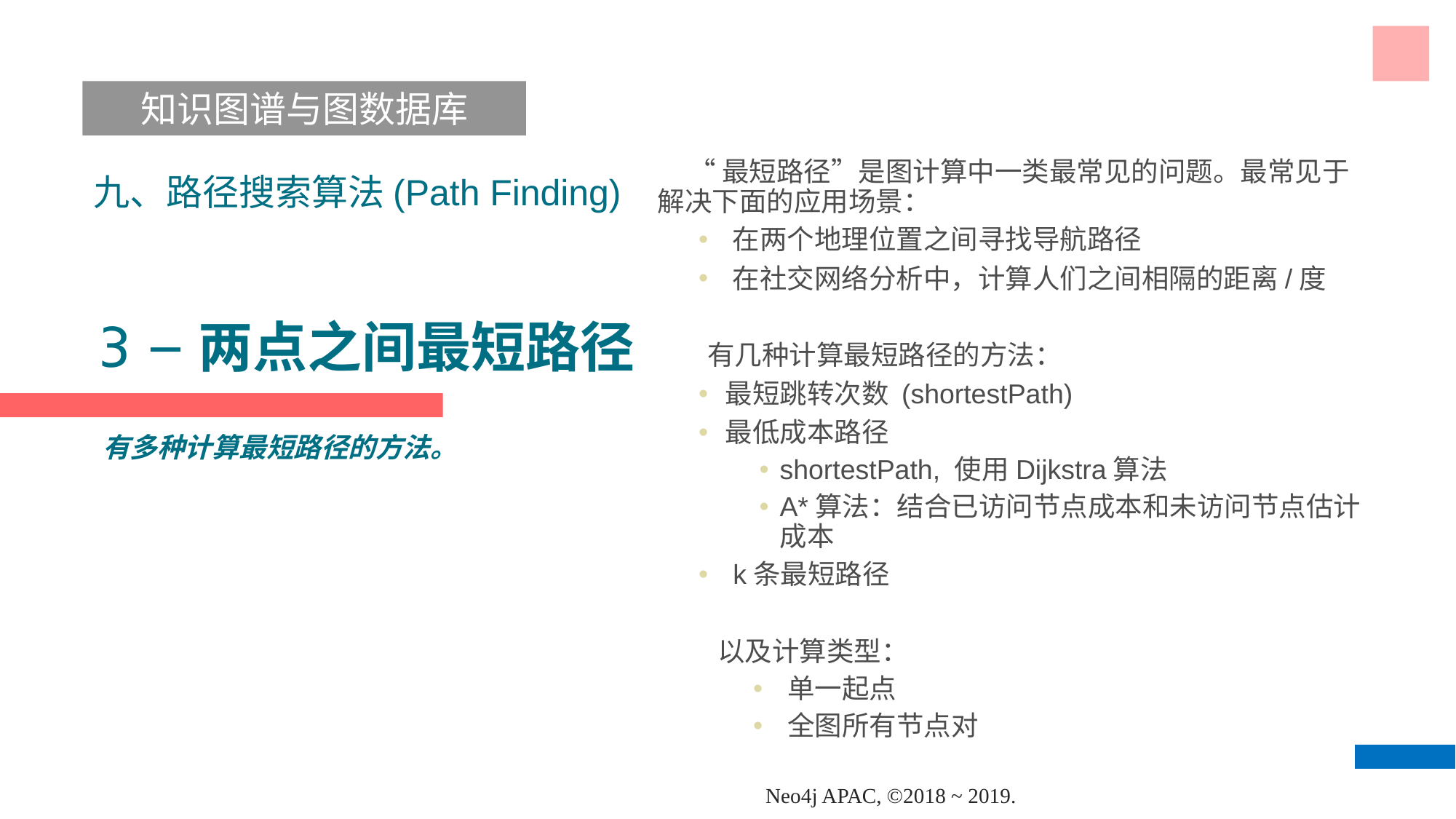

知识图谱与图数据库
     “最短路径”是图计算中一类最常见的问题。最常见于解决下面的应用场景：
在两个地理位置之间寻找导航路径
在社交网络分析中，计算人们之间相隔的距离/度

       有几种计算最短路径的方法：
最短跳转次数 (shortestPath)
最低成本路径
shortestPath, 使用Dijkstra算法
A*算法：结合已访问节点成本和未访问节点估计成本
 k条最短路径

  以及计算类型：
单一起点
全图所有节点对

九、路径搜索算法(Path Finding)
# 3 –两点之间最短路径
有多种计算最短路径的方法。